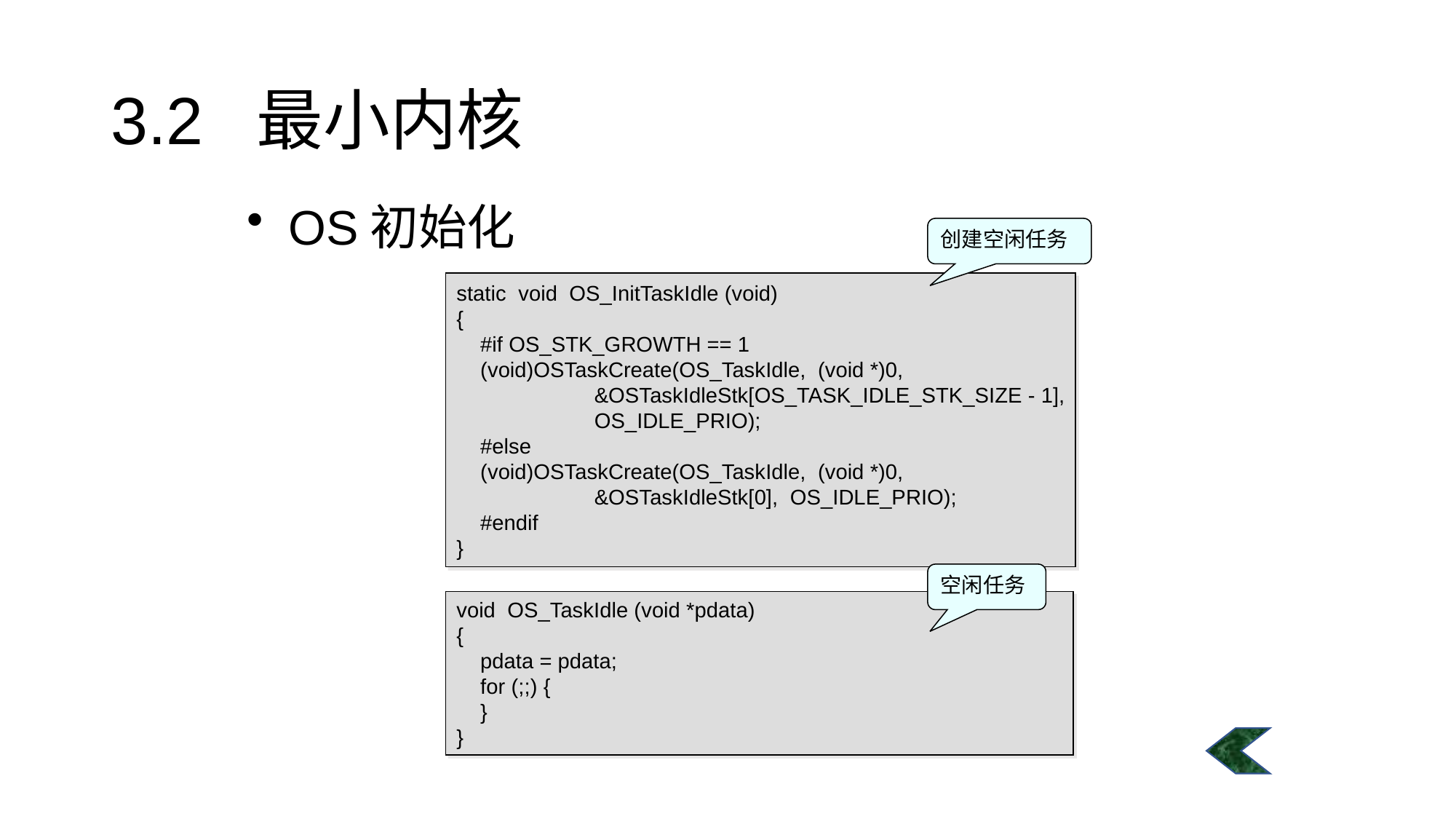

# 3.2  最小内核
OS初始化
创建空闲任务
static  void  OS_InitTaskIdle (void)
{
    #if OS_STK_GROWTH == 1
    (void)OSTaskCreate(OS_TaskIdle,  (void *)0,
                       &OSTaskIdleStk[OS_TASK_IDLE_STK_SIZE - 1],
                       OS_IDLE_PRIO);
    #else
    (void)OSTaskCreate(OS_TaskIdle,  (void *)0,
                       &OSTaskIdleStk[0],  OS_IDLE_PRIO);
    #endif
}
空闲任务
void  OS_TaskIdle (void *pdata)
{
    pdata = pdata;
    for (;;) {
    }
}